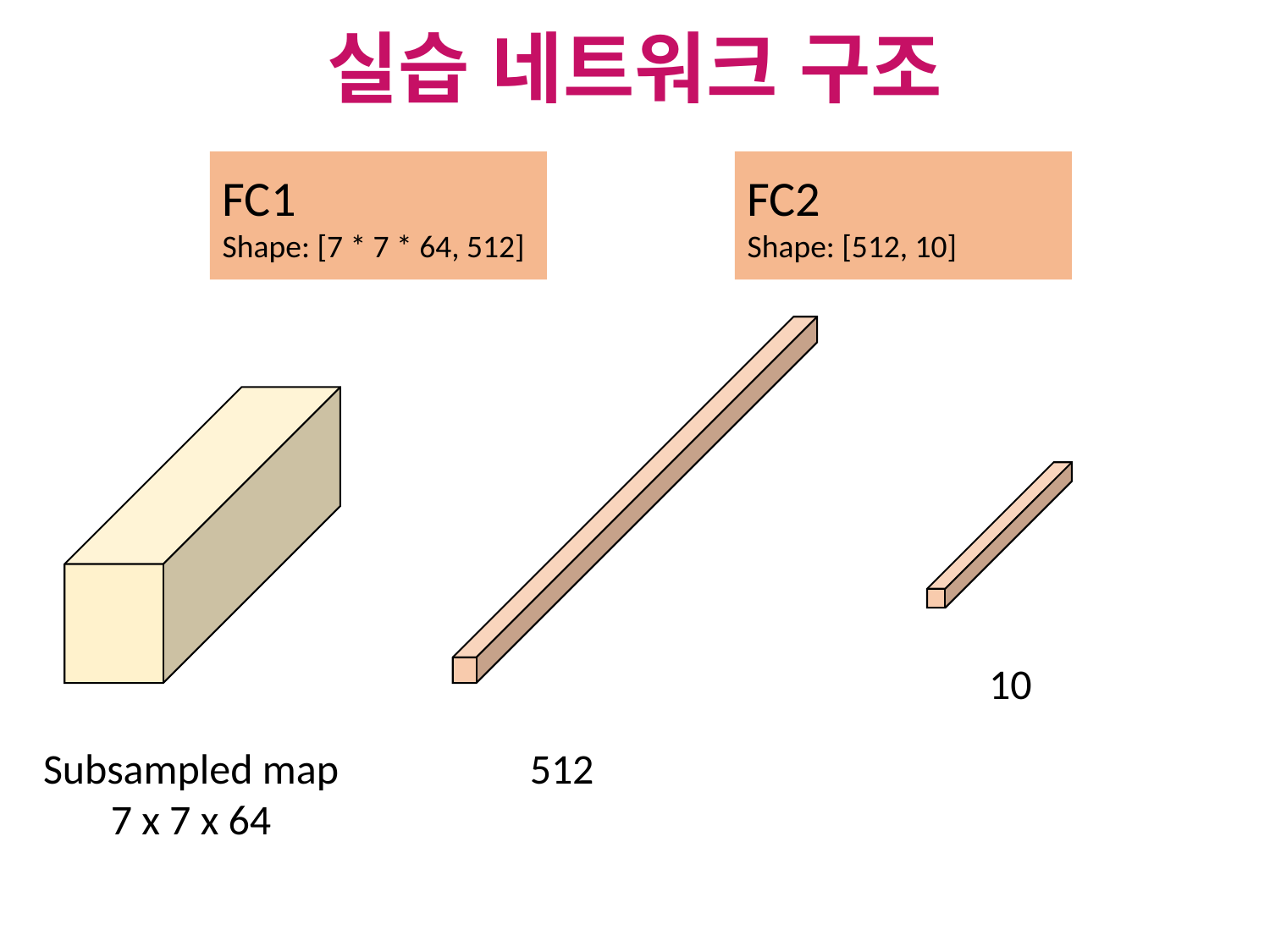

The Network has a pre-defined fixed-size receptive field
Inconsistent labels due to large object size
실습 네트워크 구조
FC1
Shape: [7 * 7 * 64, 512]
FC2
Shape: [512, 10]

10
Subsampled map
7 x 7 x 64
512